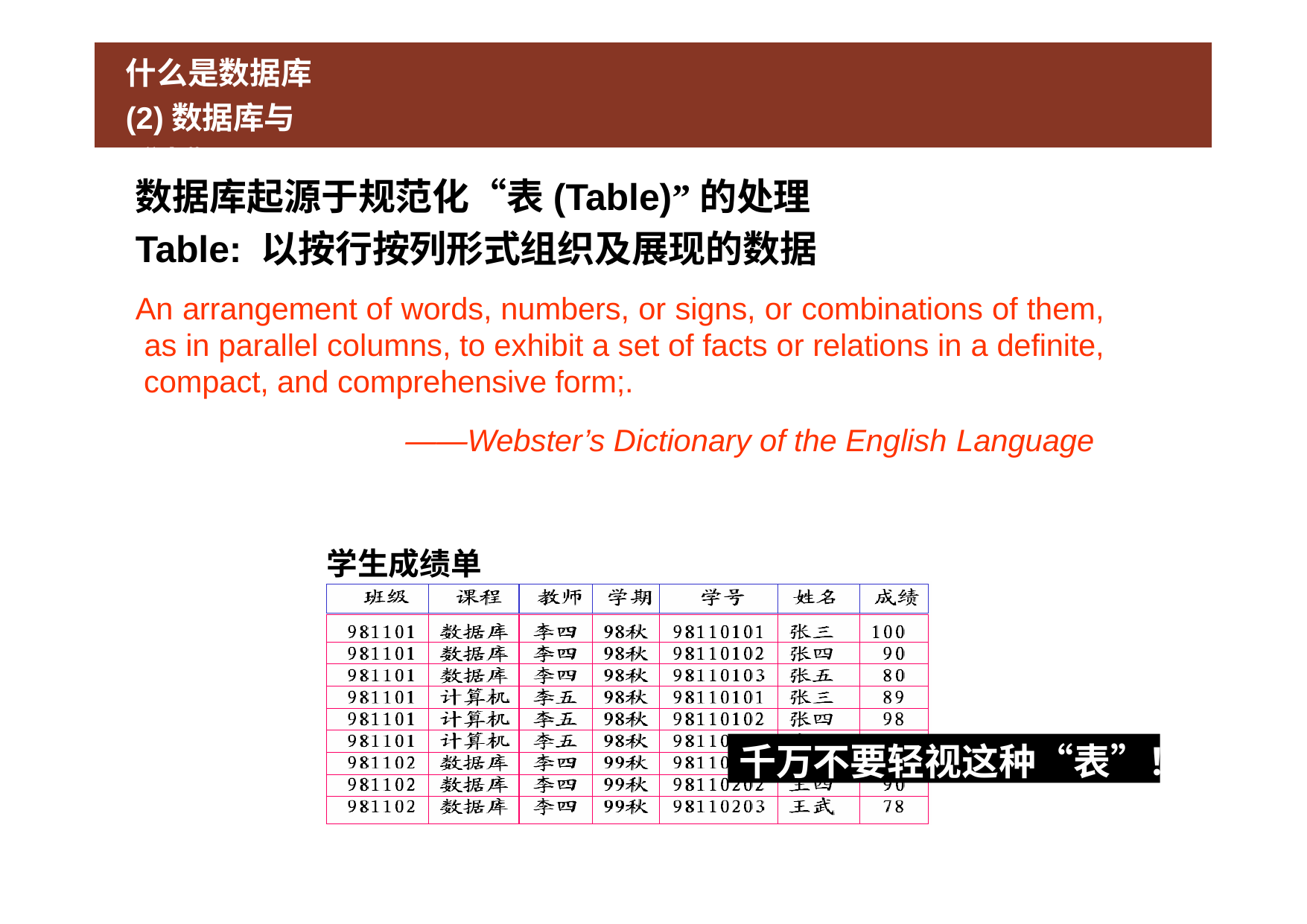

# 什么是数据库  (2)数据库与“表”
数据库起源于规范化“表(Table)”的处理
Table: 以按行按列形式组织及展现的数据
An arrangement of words, numbers, or signs, or combinations of them,  as in parallel columns, to exhibit a set of facts or relations in a definite,  compact, and comprehensive form;.
——Webster’s Dictionary of the English Language

学生成绩单

千万不要轻视这种“表”！